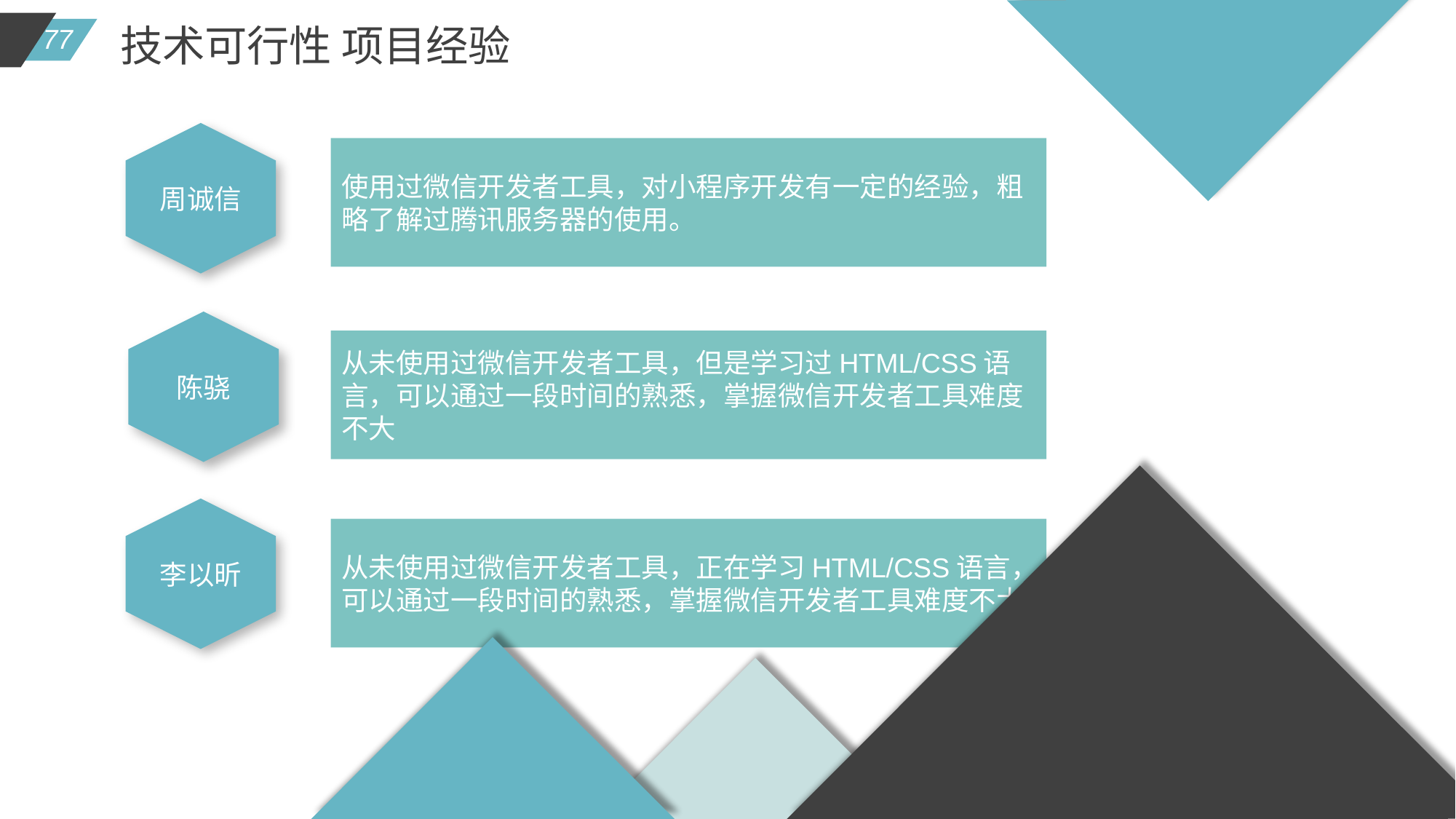

技术可行性 项目经验
周诚信
使用过微信开发者工具，对小程序开发有一定的经验，粗略了解过腾讯服务器的使用。

陈骁
从未使用过微信开发者工具，但是学习过HTML/CSS语言，可以通过一段时间的熟悉，掌握微信开发者工具难度不大
李以昕
从未使用过微信开发者工具，正在学习HTML/CSS语言，可以通过一段时间的熟悉，掌握微信开发者工具难度不大